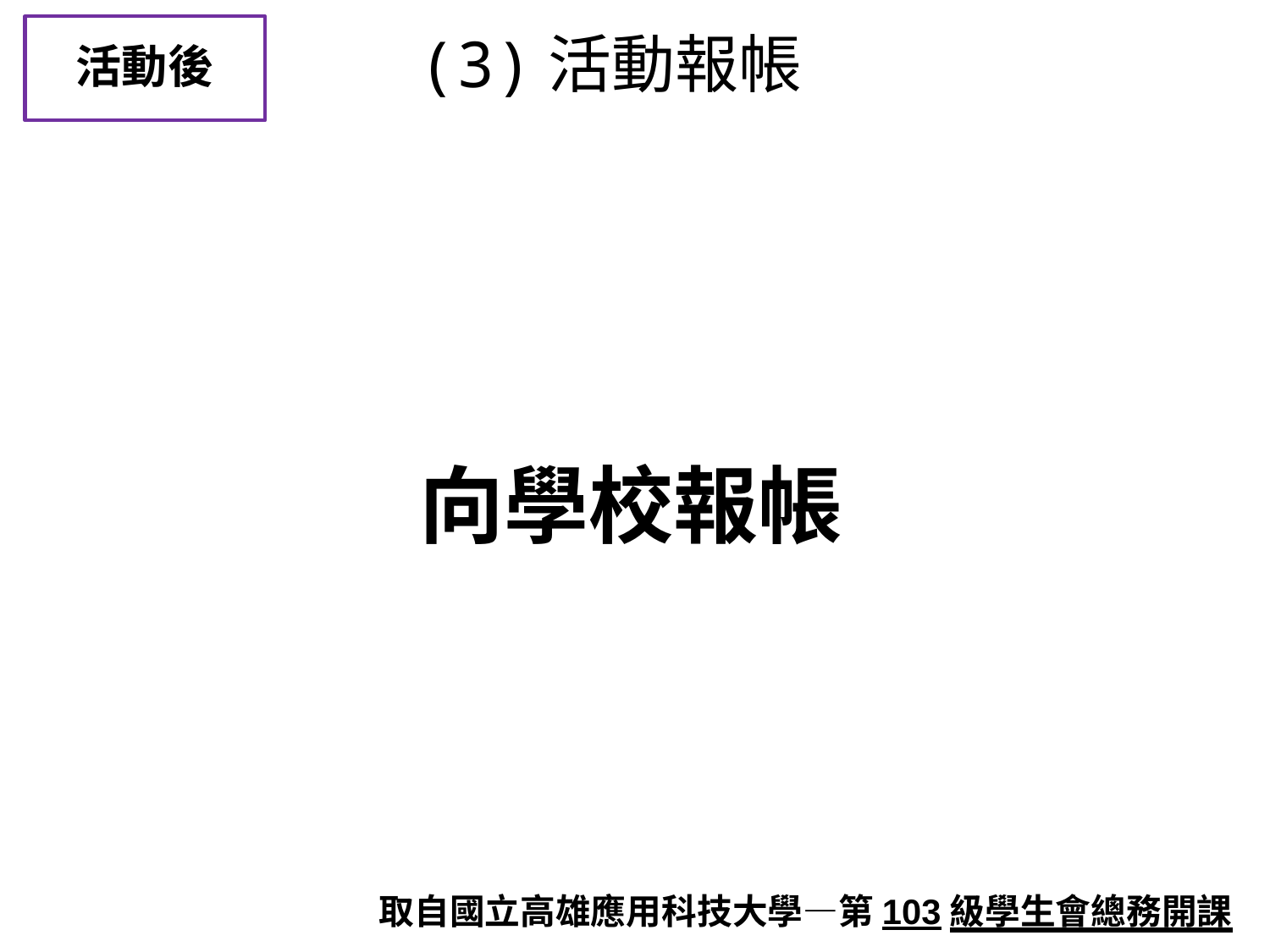

活動後
(3)活動報帳
向學校報帳
取自國立高雄應用科技大學—第103級學生會總務開課